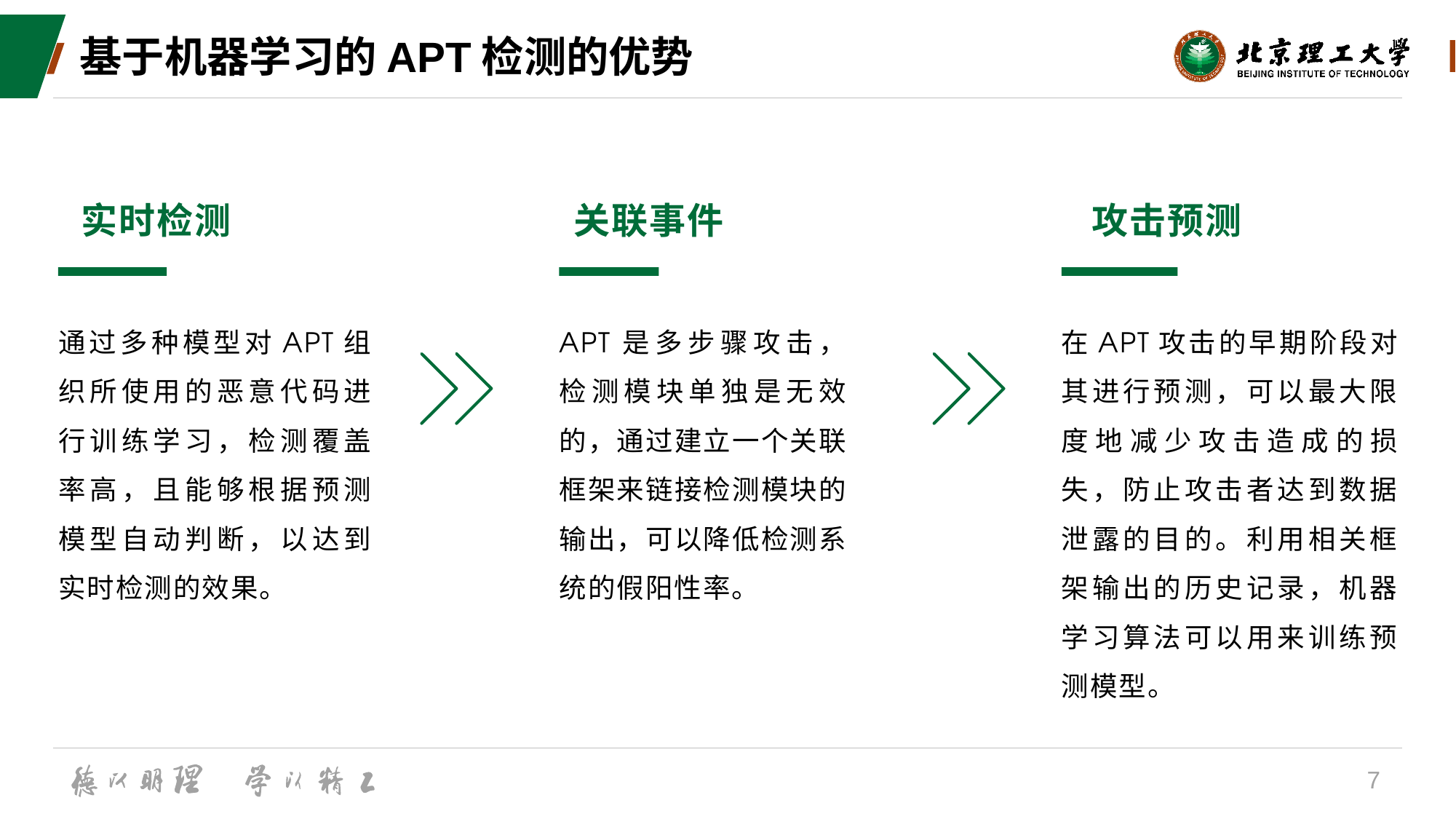

# 基于机器学习的APT检测的优势
实时检测

通过多种模型对APT组织所使用的恶意代码进行训练学习，检测覆盖率高，且能够根据预测模型自动判断，以达到实时检测的效果。
关联事件

APT是多步骤攻击，检测模块单独是无效的，通过建立一个关联框架来链接检测模块的输出，可以降低检测系统的假阳性率。
攻击预测

在APT攻击的早期阶段对其进行预测，可以最大限度地减少攻击造成的损失，防止攻击者达到数据泄露的目的。利用相关框架输出的历史记录，机器学习算法可以用来训练预测模型。